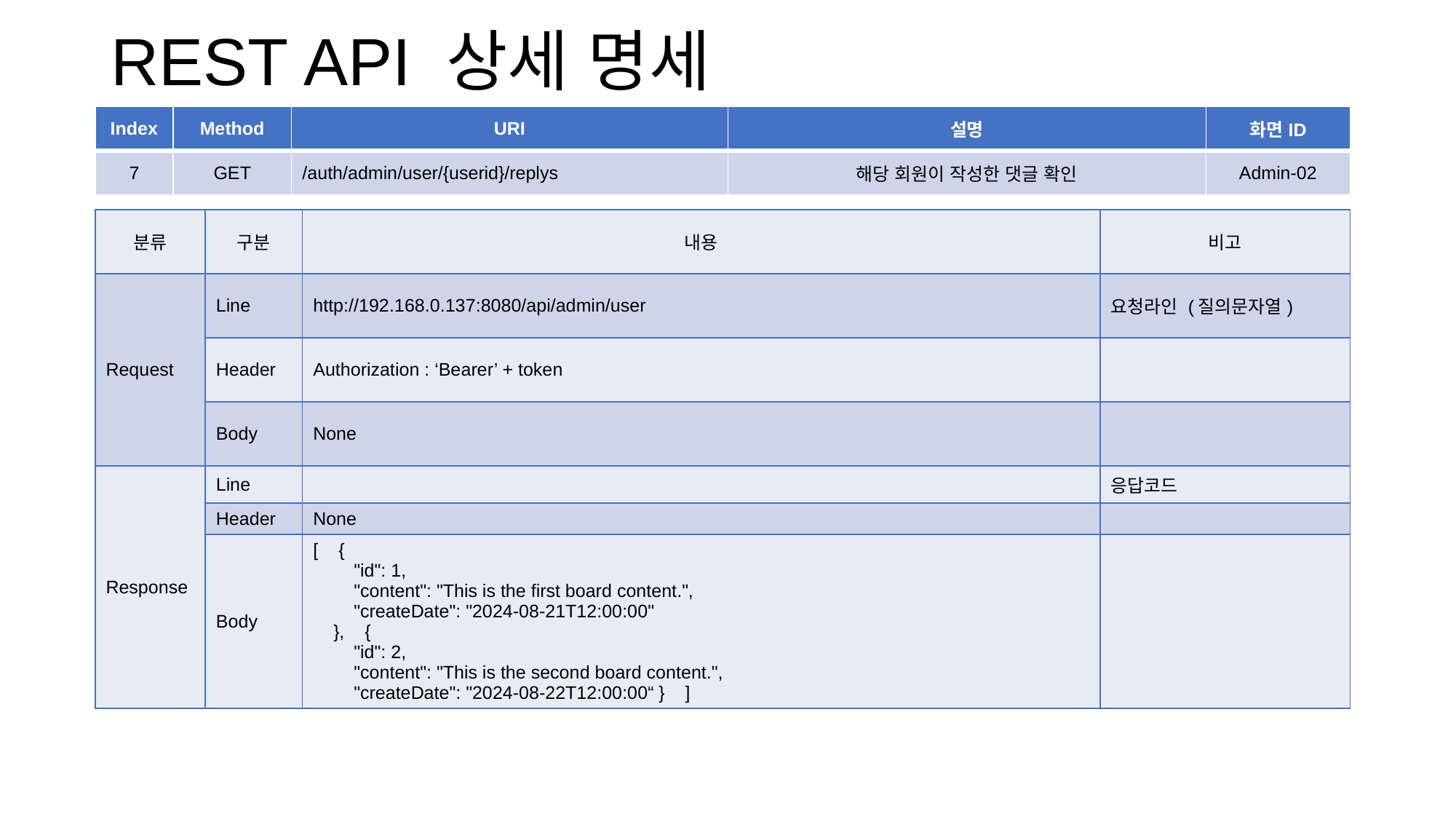

| 6 | GET | Api/admin/user/{userid}/posts | 해당 회원이 작성한 글 확인 | Admin-02 |
| --- | --- | --- | --- | --- |
| 7 | GET | Api/admin/user/{userid}/replys | 해당 회원이 작성한 댓글 확인 | Admin-02 |
# REST API 상세 명세
| Index | Method | URI | 설명 | 화면ID |
| --- | --- | --- | --- | --- |
| 7 | GET | /auth/admin/user/{userid}/replys | 해당 회원이 작성한 댓글 확인 | Admin-02 |
| 분류 | 구분 | 내용 | 비고 |
| --- | --- | --- | --- |
| Request | Line | http://192.168.0.137:8080/api/admin/user | 요청라인 (질의문자열) |
|  | Header | Authorization : ‘Bearer’ + token |  |
|  | Body | None |  |
| Response | Line |  | 응답코드 |
|  | Header | None |  |
|  | Body | [ { "id": 1, "content": "This is the first board content.", "createDate": "2024-08-21T12:00:00" }, { "id": 2, "content": "This is the second board content.", "createDate": "2024-08-22T12:00:00“ } ] |  |